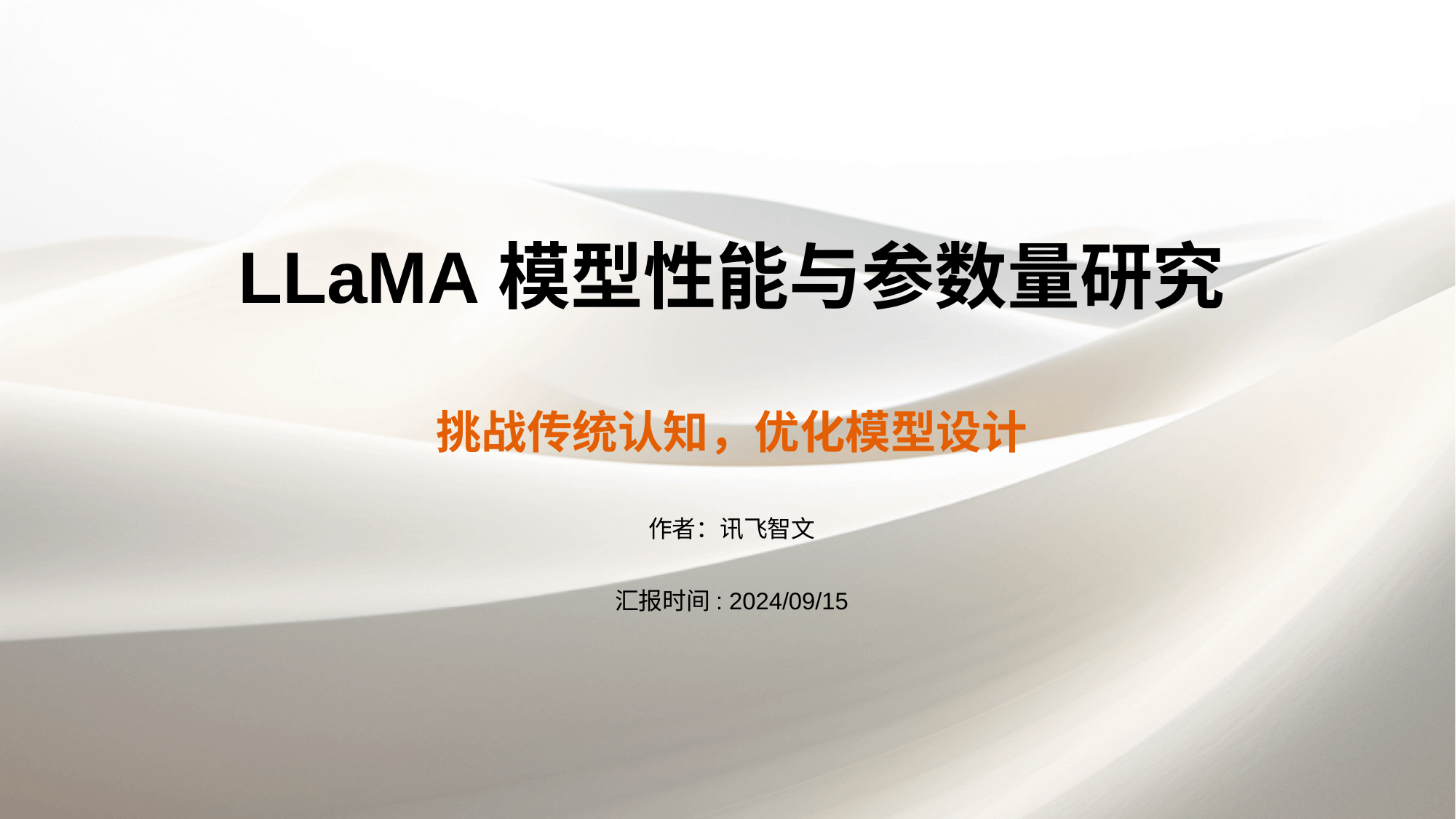

LLaMA模型性能与参数量研究
挑战传统认知，优化模型设计

作者：讯飞智文

汇报时间: 2024/09/15